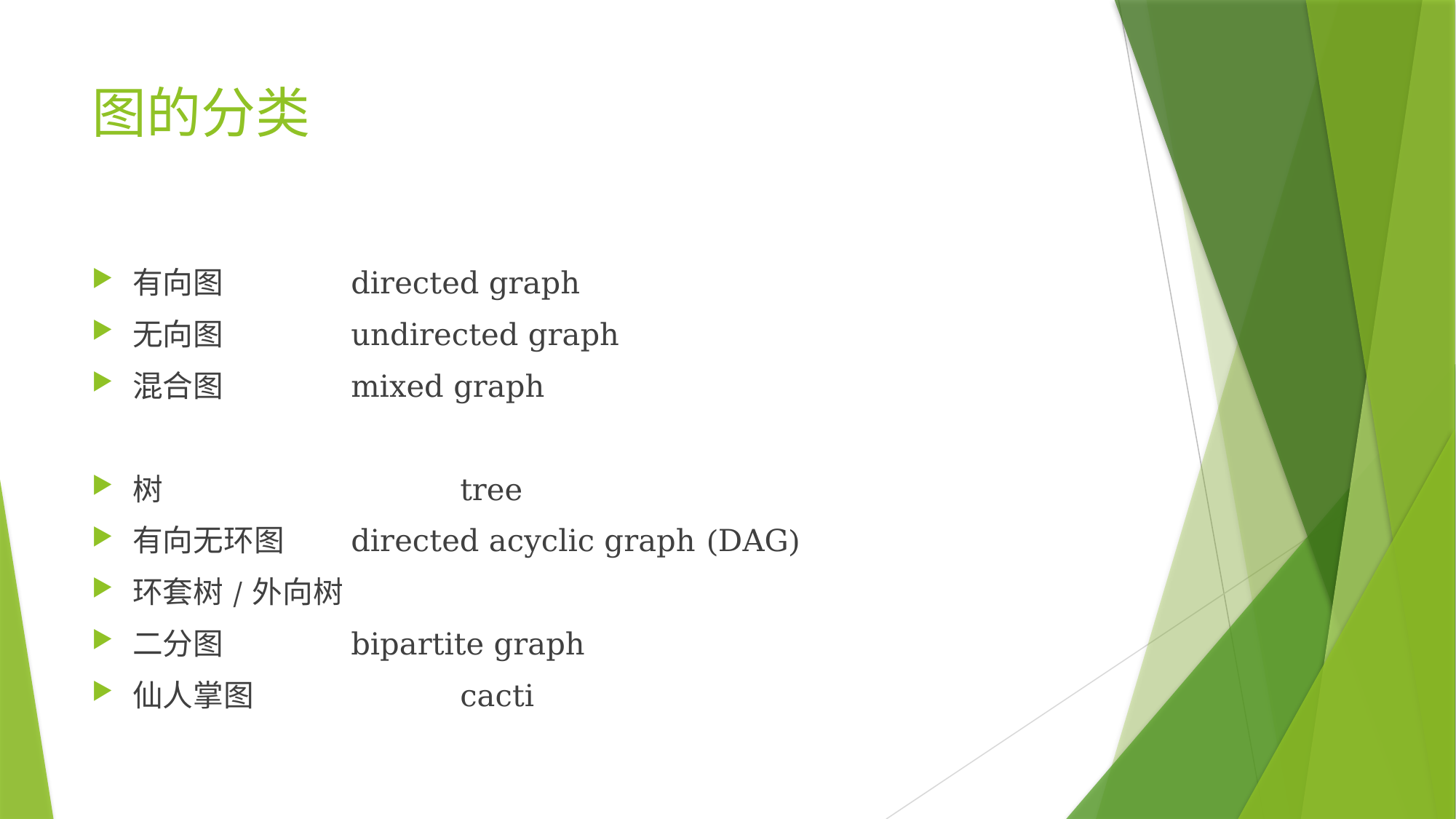

# 图的分类
有向图		directed graph
无向图		undirected graph
混合图		mixed graph

树			tree
有向无环图	directed acyclic graph (DAG)
环套树/外向树
二分图		bipartite graph
仙人掌图		cacti